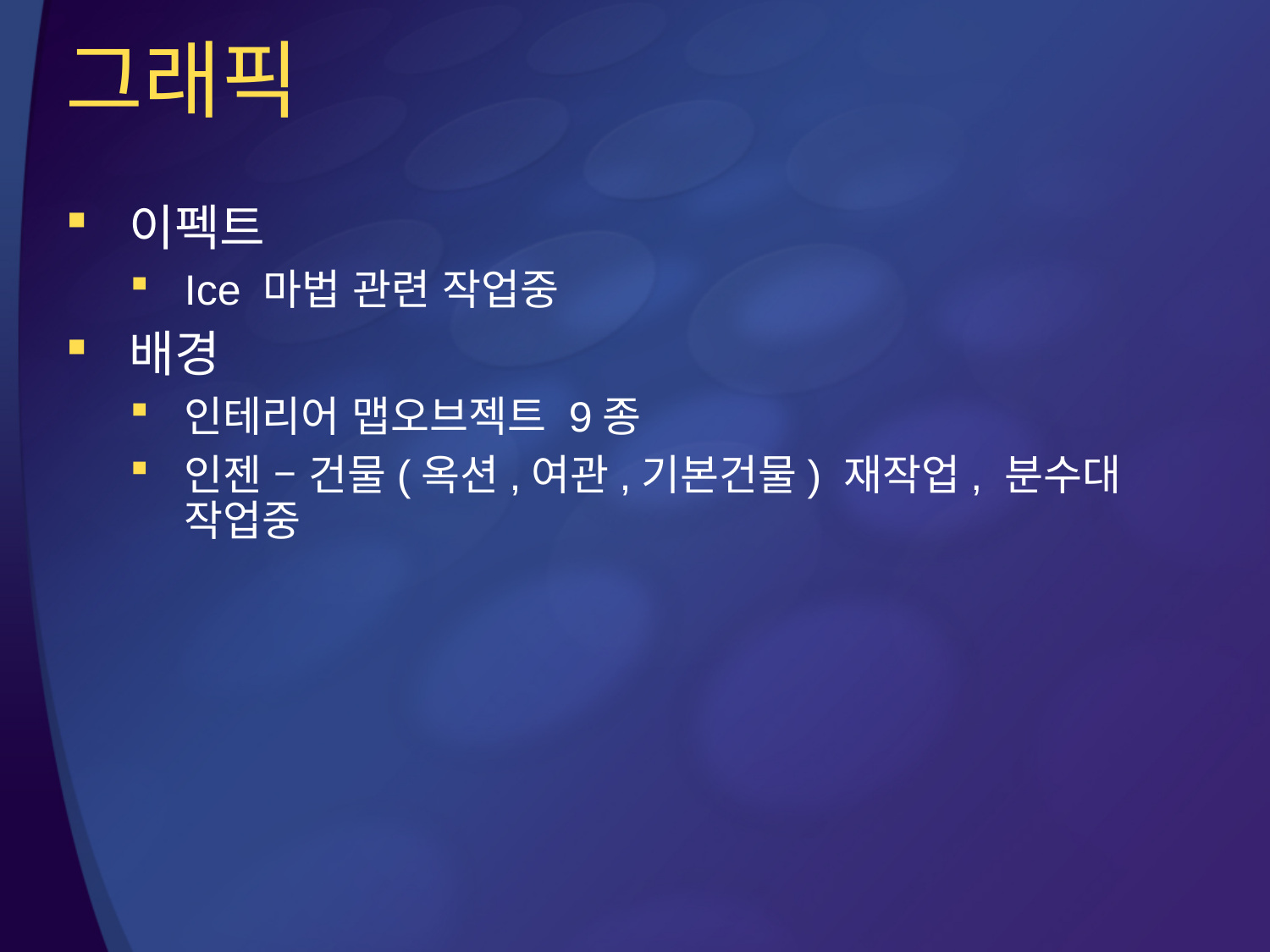

# 그래픽
이펙트
Ice 마법 관련 작업중
배경
인테리어 맵오브젝트 9종
인젠 – 건물(옥션,여관,기본건물) 재작업, 분수대 작업중